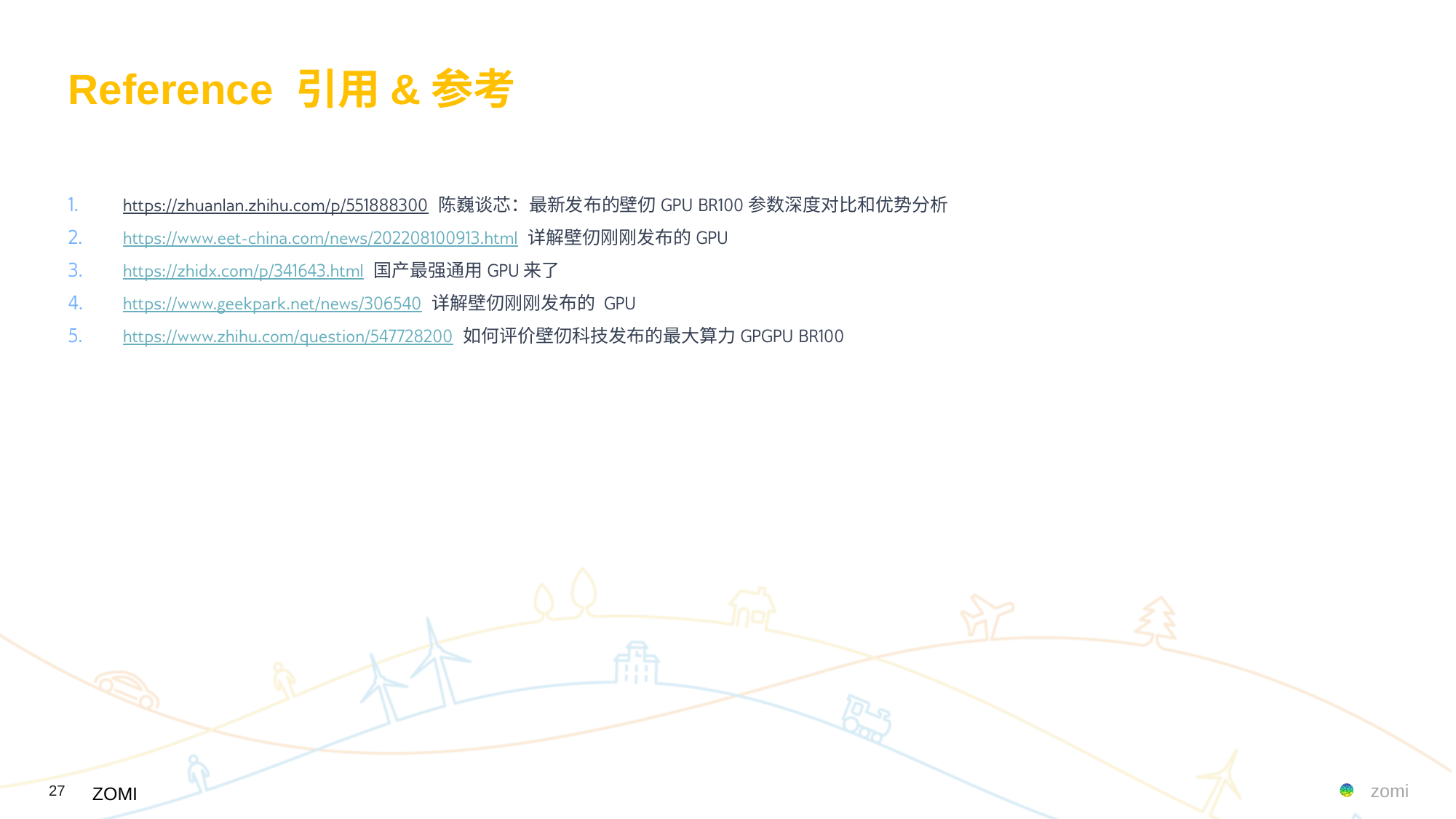

# Reference 引用&参考
https://zhuanlan.zhihu.com/p/551888300 陈巍谈芯：最新发布的壁仞GPU BR100参数深度对比和优势分析
https://www.eet-china.com/news/202208100913.html 详解壁仞刚刚发布的GPU
https://zhidx.com/p/341643.html 国产最强通用GPU来了
https://www.geekpark.net/news/306540 详解壁仞刚刚发布的 GPU
https://www.zhihu.com/question/547728200 如何评价壁仞科技发布的最大算力GPGPU BR100